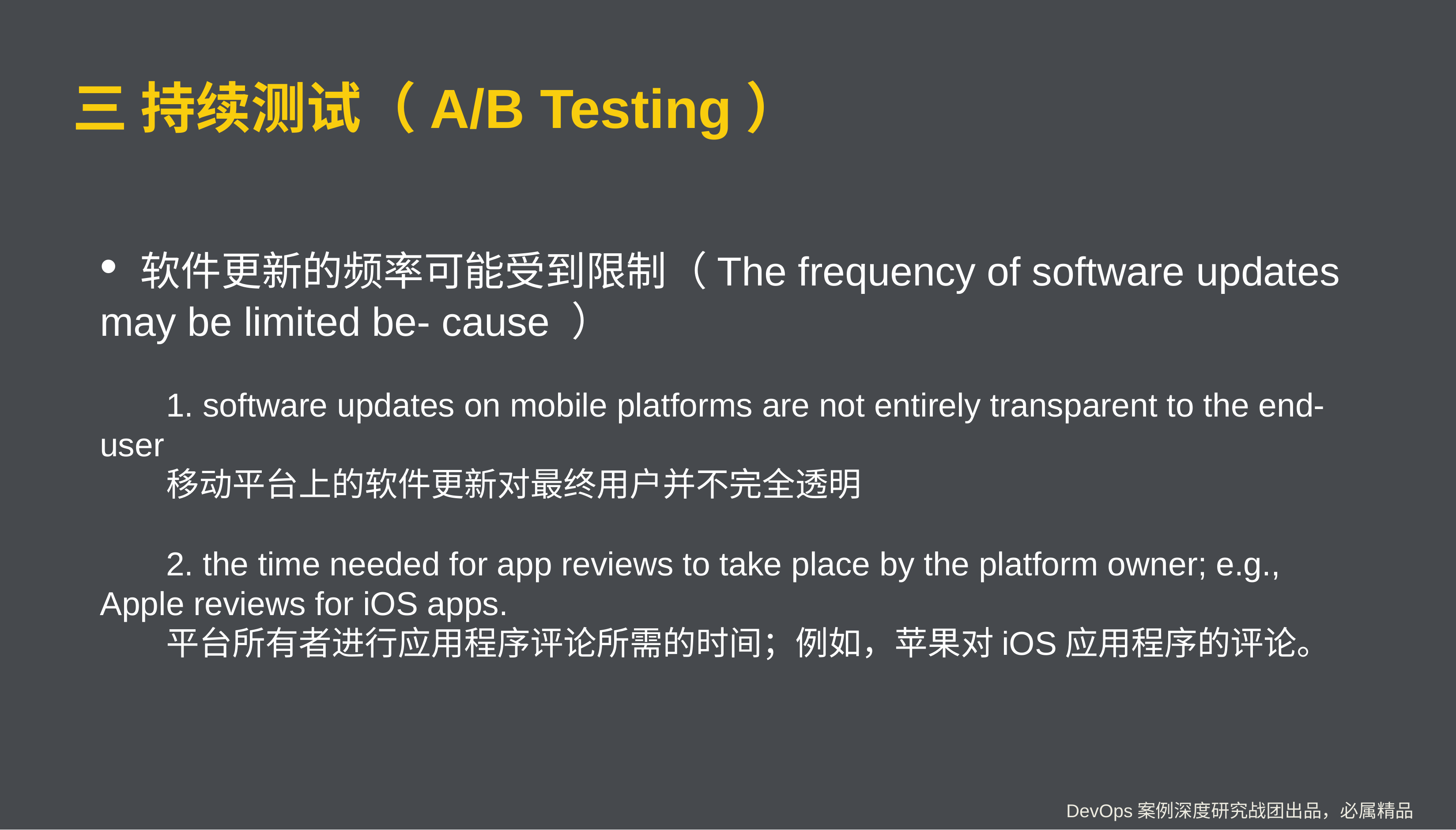

# 三 持续测试（A/B Testing）
 软件更新的频率可能受到限制（The frequency of software updates may be limited be- cause ）

	1. software updates on mobile platforms are not entirely transparent to the end-user
	移动平台上的软件更新对最终用户并不完全透明

	2. the time needed for app reviews to take place by the platform owner; e.g., Apple reviews for iOS apps.
	平台所有者进行应用程序评论所需的时间；例如，苹果对iOS应用程序的评论。